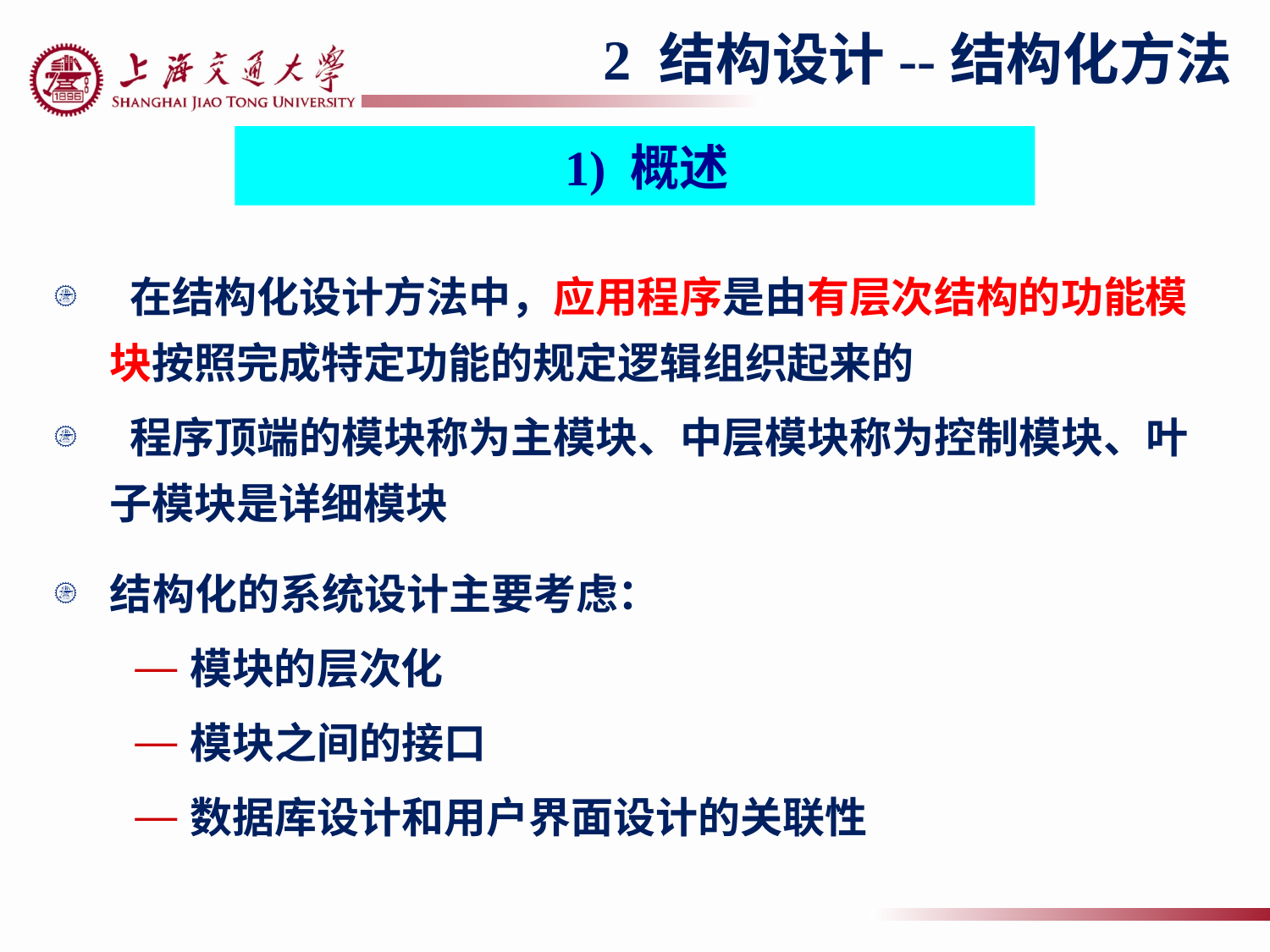

2 结构设计--结构化方法
  1) 概述
 在结构化设计方法中，应用程序是由有层次结构的功能模块按照完成特定功能的规定逻辑组织起来的
 程序顶端的模块称为主模块、中层模块称为控制模块、叶子模块是详细模块

结构化的系统设计主要考虑：
模块的层次化
模块之间的接口
数据库设计和用户界面设计的关联性